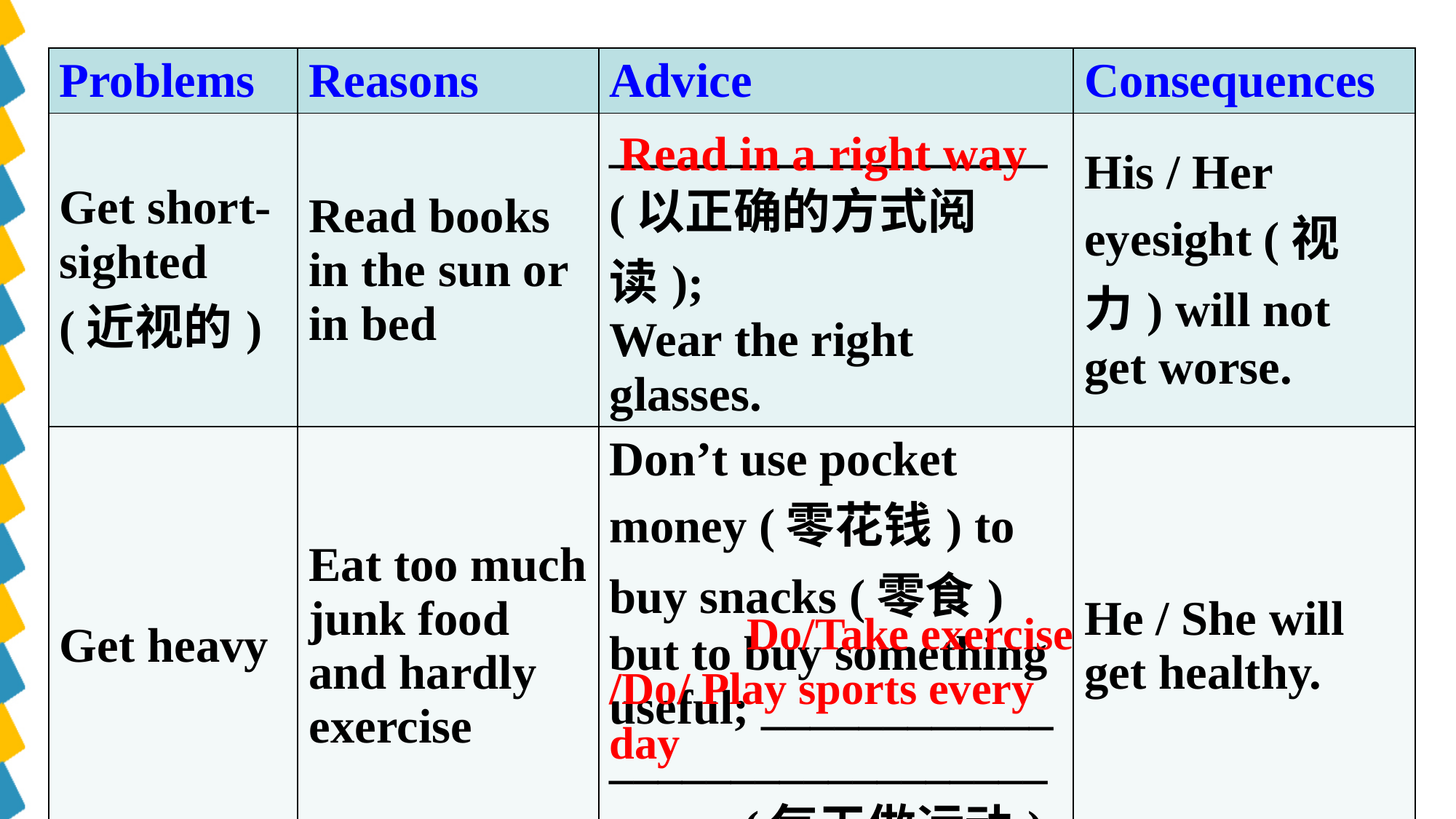

| Problems | Reasons | Advice | Consequences |
| --- | --- | --- | --- |
| Get short-sighted (近视的) | Read books in the sun or in bed | \_\_\_\_\_\_\_\_\_\_\_\_\_\_\_\_\_\_ (以正确的方式阅读); Wear the right glasses. | His / Her eyesight (视力) will not get worse. |
| Get heavy | Eat too much junk food and hardly exercise | Don’t use pocket money (零花钱) to buy snacks (零食) but to buy something useful; \_\_\_\_\_\_\_\_\_\_\_\_ \_\_\_\_\_\_\_\_\_\_\_\_\_\_\_\_\_\_ \_\_\_\_\_ (每天做运动). | He / She will get healthy. |
Read in a right way
            Do/Take exercise
/Do/ Play sports every  day